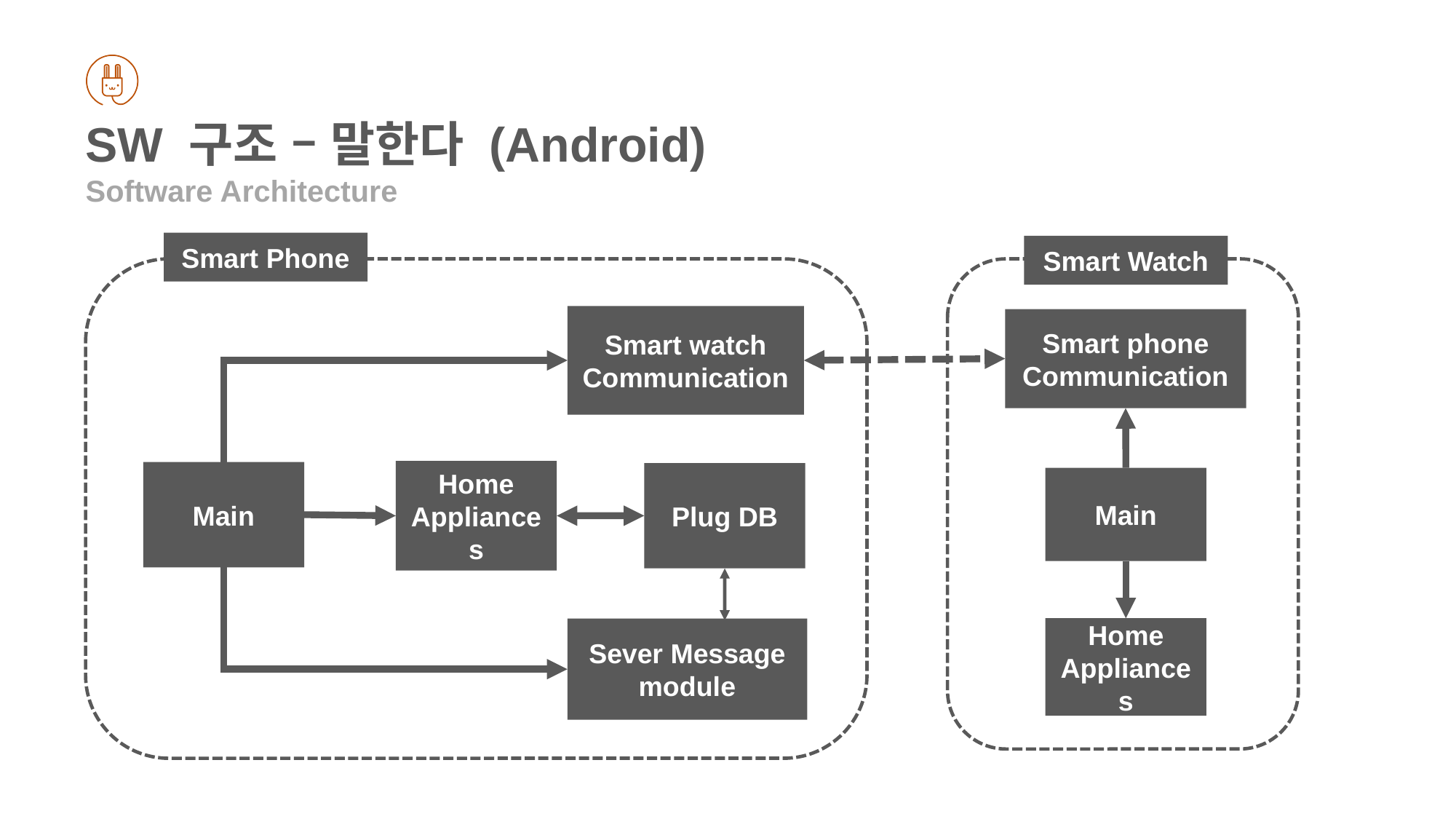

SW 구조 – 말한다 (Android)
Software Architecture
Smart Phone
Smart Watch

Smart watch
Communication
Smart phone Communication
Home
Appliances
Main
Plug DB
Main
Home
Appliances
Sever Message
module